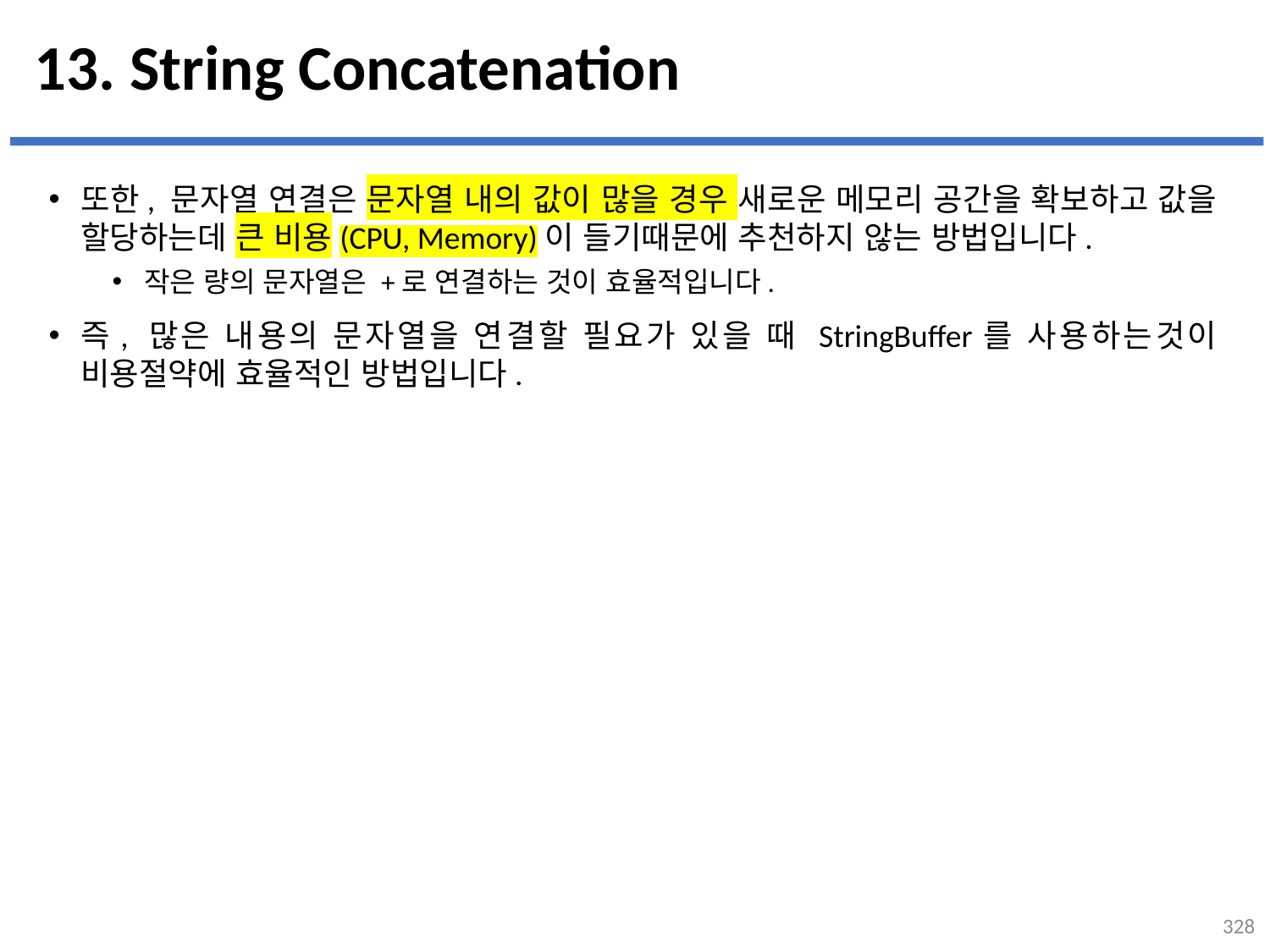

# 13. String Concatenation
또한, 문자열 연결은 문자열 내의 값이 많을 경우 새로운 메모리 공간을 확보하고 값을 할당하는데 큰 비용(CPU, Memory)이 들기때문에 추천하지 않는 방법입니다.
작은 량의 문자열은 +로 연결하는 것이 효율적입니다.
즉, 많은 내용의 문자열을 연결할 필요가 있을 때 StringBuffer를 사용하는것이 비용절약에 효율적인 방법입니다.
...

설명
328